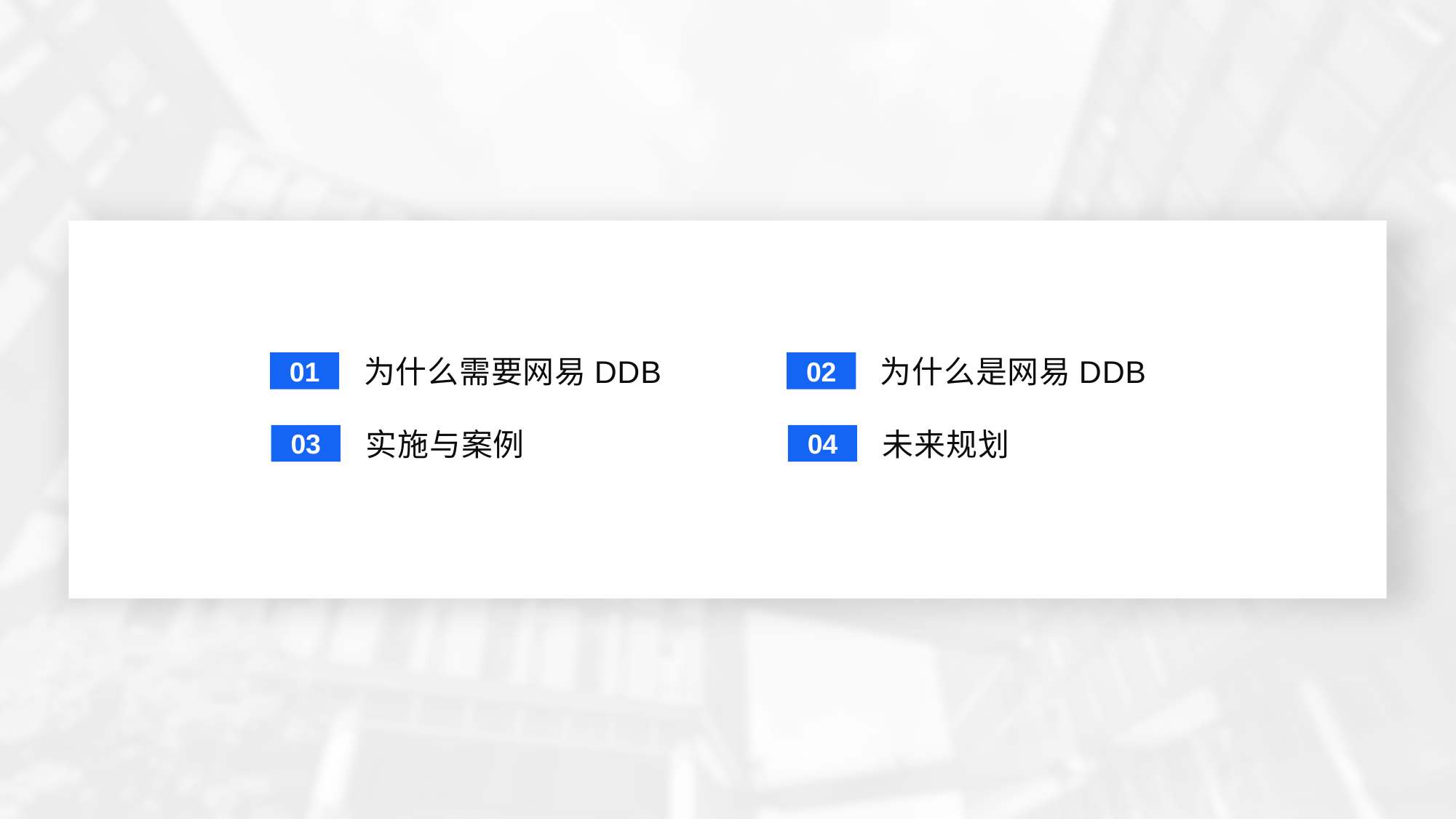

为什么需要网易DDB
为什么是网易DDB
01
02
实施与案例
未来规划
03
04